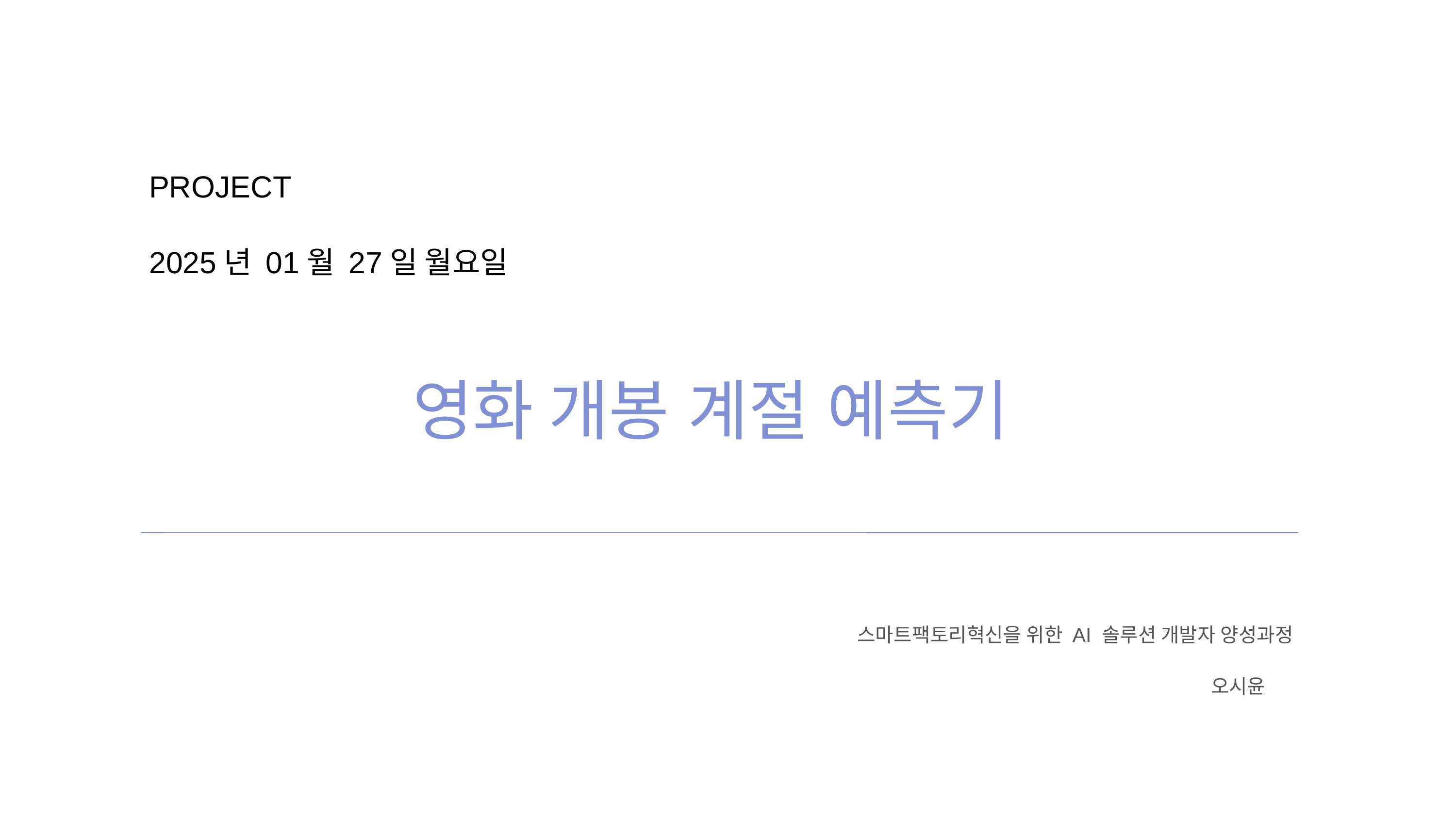

PROJECT
 2025년 01월 27일 월요일
영화 개봉 계절 예측기

스마트팩토리혁신을 위한 AI 솔루션 개발자 양성과정

오시윤